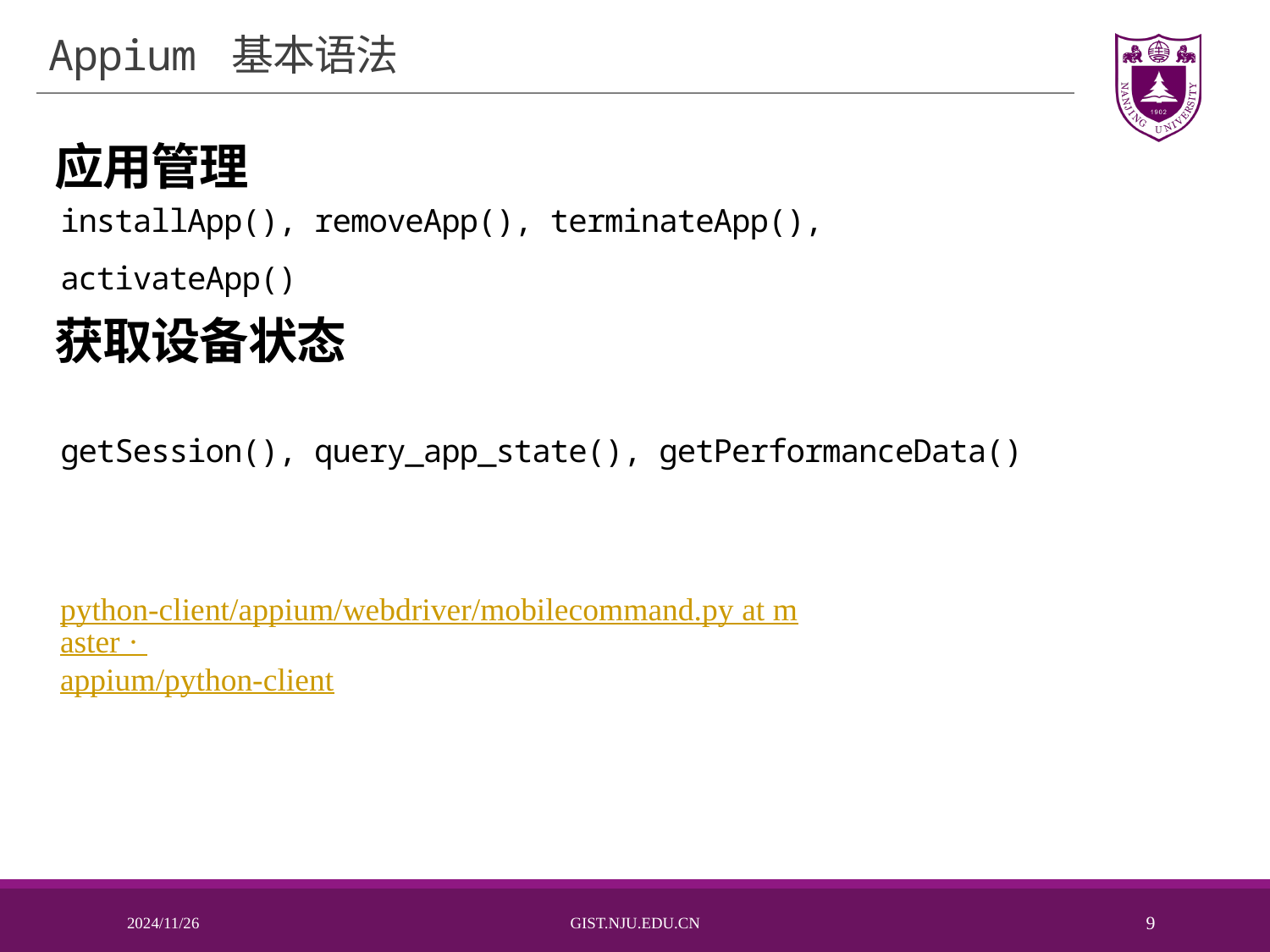

# Appium 基本语法
应用管理
# 导入所需的库
installApp(), removeApp(), terminateApp(), activateApp()
# 初始化 WebDriver，创建浏览器实例
获取设备状态
getSession(), query_app_state(), getPerformanceData()
# 等待元素加载
python-client/appium/webdriver/mobilecommand.py at master · appium/python-client
# 查找元素并执行操作 （验证结果）
2024/11/26
Gist.nju.edu.cn
9